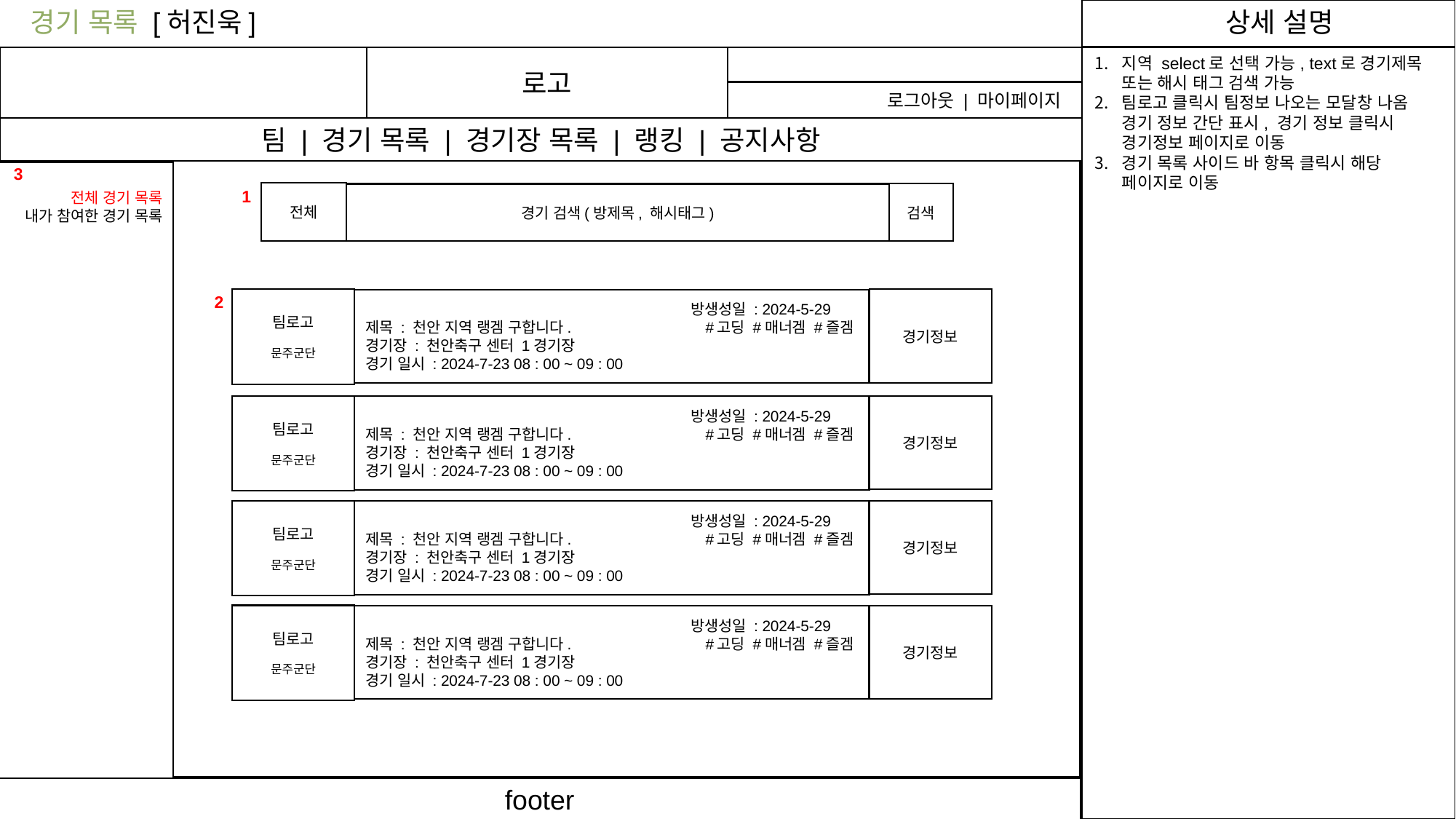

경기 목록 [허진욱]

상세 설명
허진우
로고

지역 select로 선택 가능, text로 경기제목 또는 해시 태그 검색 가능
팀로고 클릭시 팀정보 나오는 모달창 나옴 경기 정보 간단 표시, 경기 정보 클릭시 경기정보 페이지로 이동
경기 목록 사이드 바 항목 클릭시 해당 페이지로 이동
로그아웃 | 마이페이지
팀 | 경기 목록 | 경기장 목록 | 랭킹 | 공지사항
3

전체 경기 목록
내가 참여한 경기 목록

1
1
전체
검색
경기 검색(방제목, 해시태그)
2
팀로고

문주군단
경기정보
		                      방생성일 : 2024-5-29
제목 : 천안 지역 랭겜 구합니다.    	   #고딩 #매너겜 #즐겜
경기장 : 천안축구 센터 1경기장
경기 일시 : 2024-7-23 08 : 00 ~ 09 : 00
팀로고

문주군단
경기정보
		                      방생성일 : 2024-5-29
제목 : 천안 지역 랭겜 구합니다.    	   #고딩 #매너겜 #즐겜
경기장 : 천안축구 센터 1경기장
경기 일시 : 2024-7-23 08 : 00 ~ 09 : 00
팀로고

문주군단
경기정보
		                      방생성일 : 2024-5-29
제목 : 천안 지역 랭겜 구합니다.    	   #고딩 #매너겜 #즐겜
경기장 : 천안축구 센터 1경기장
경기 일시 : 2024-7-23 08 : 00 ~ 09 : 00
팀로고

문주군단
경기정보
		                      방생성일 : 2024-5-29
제목 : 천안 지역 랭겜 구합니다.    	   #고딩 #매너겜 #즐겜
경기장 : 천안축구 센터 1경기장
경기 일시 : 2024-7-23 08 : 00 ~ 09 : 00
footer